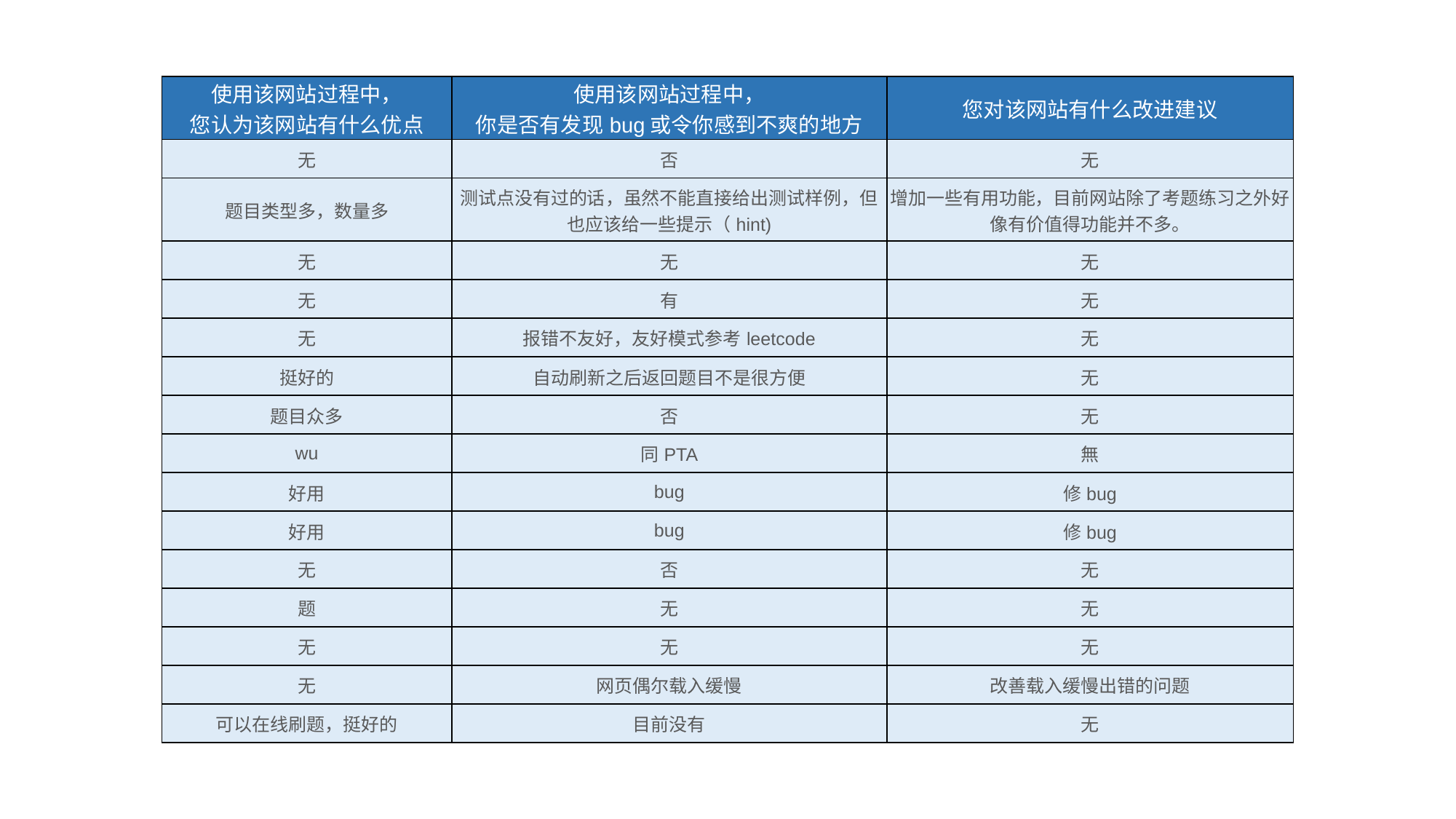

| 使用该网站过程中， 您认为该网站有什么优点 | 使用该网站过程中， 你是否有发现bug或令你感到不爽的地方 | 您对该网站有什么改进建议 |
| --- | --- | --- |
| 无 | 否 | 无 |
| 题目类型多，数量多 | 测试点没有过的话，虽然不能直接给出测试样例，但也应该给一些提示（hint) | 增加一些有用功能，目前网站除了考题练习之外好像有价值得功能并不多。 |
| 无 | 无 | 无 |
| 无 | 有 | 无 |
| 无 | 报错不友好，友好模式参考leetcode | 无 |
| 挺好的 | 自动刷新之后返回题目不是很方便 | 无 |
| 题目众多 | 否 | 无 |
| wu | 同PTA | 無 |
| 好用 | bug | 修bug |
| 好用 | bug | 修bug |
| 无 | 否 | 无 |
| 题 | 无 | 无 |
| 无 | 无 | 无 |
| 无 | 网页偶尔载入缓慢 | 改善载入缓慢出错的问题 |
| 可以在线刷题，挺好的 | 目前没有 | 无 |